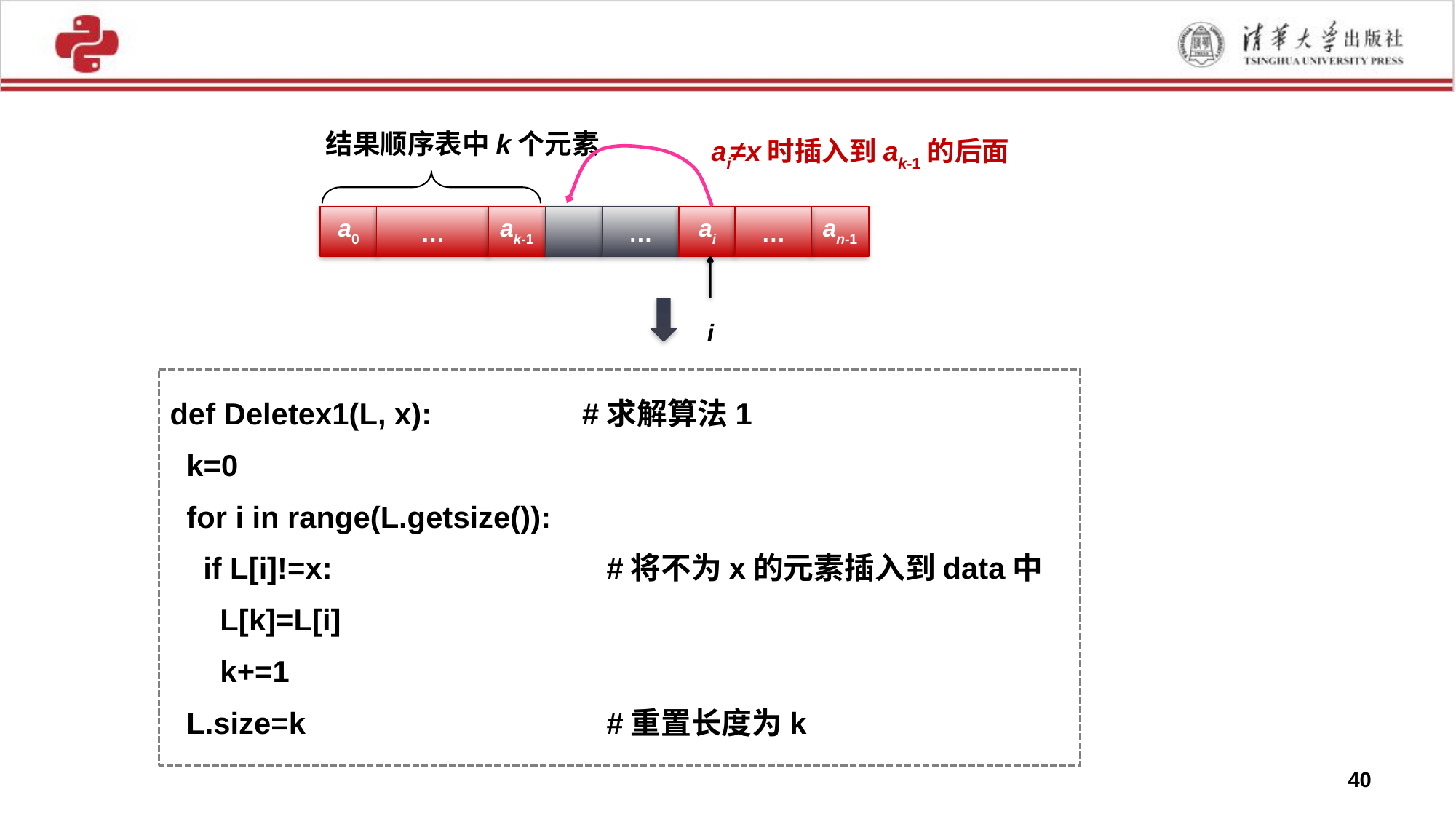

结果顺序表中k个元素
ai≠x时插入到ak-1的后面

a0
…
ak-1

…
ai
…
an-1

i

def Deletex1(L, x):                  #求解算法1
  k=0
  for i in range(L.getsize()):
    if L[i]!=x:			#将不为x的元素插入到data中
      L[k]=L[i]
      k+=1
  L.size=k                        	#重置长度为k
40